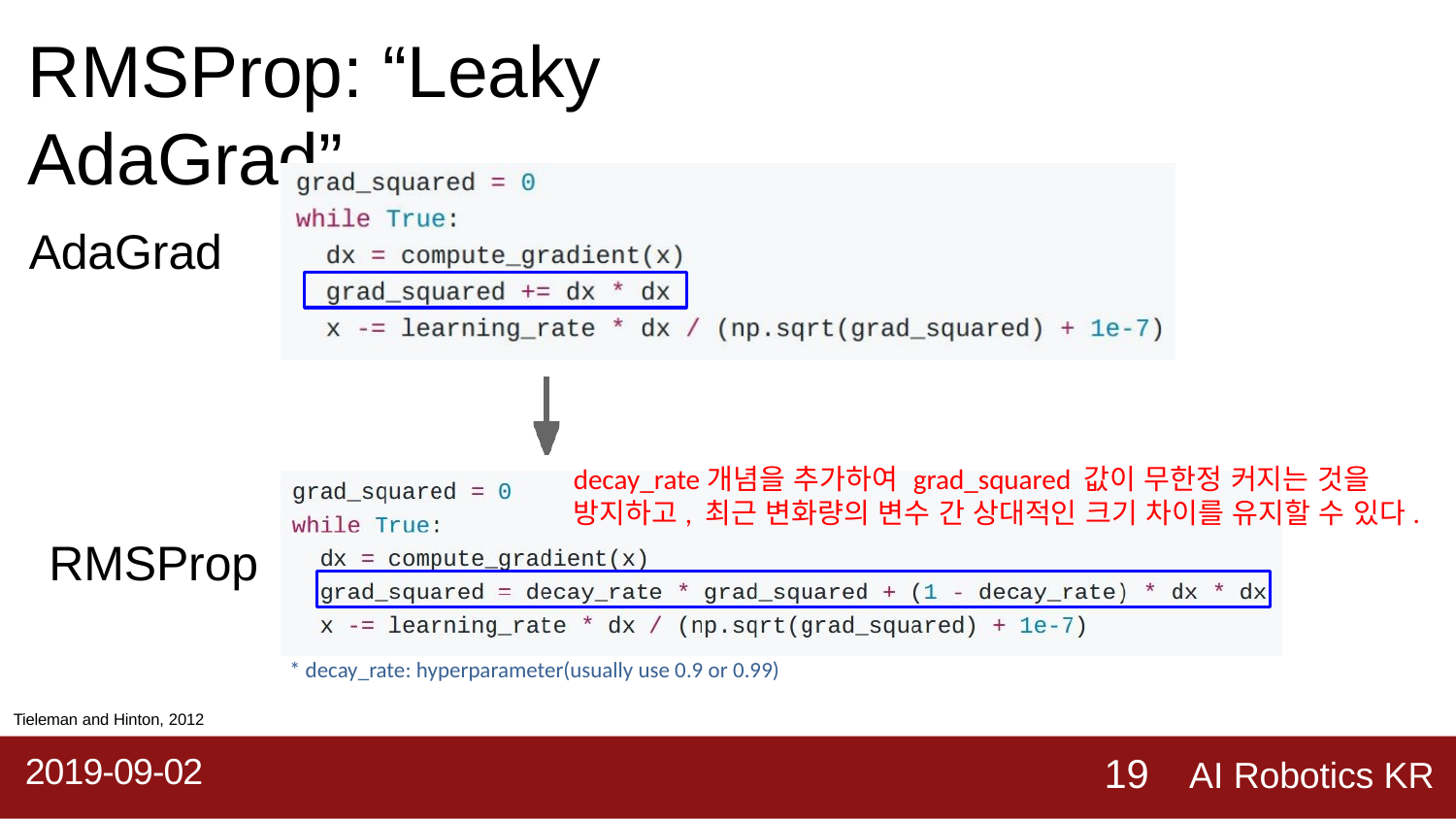

# RMSProp: “Leaky AdaGrad”

AdaGrad

decay_rate개념을 추가하여 grad_squared 값이 무한정 커지는 것을
방지하고, 최근 변화량의 변수 간 상대적인 크기 차이를 유지할 수 있다.

RMSProp

* decay_rate: hyperparameter(usually use 0.9 or 0.99)
Tieleman and Hinton, 2012
AI Robotics KR
2019-09-02
19